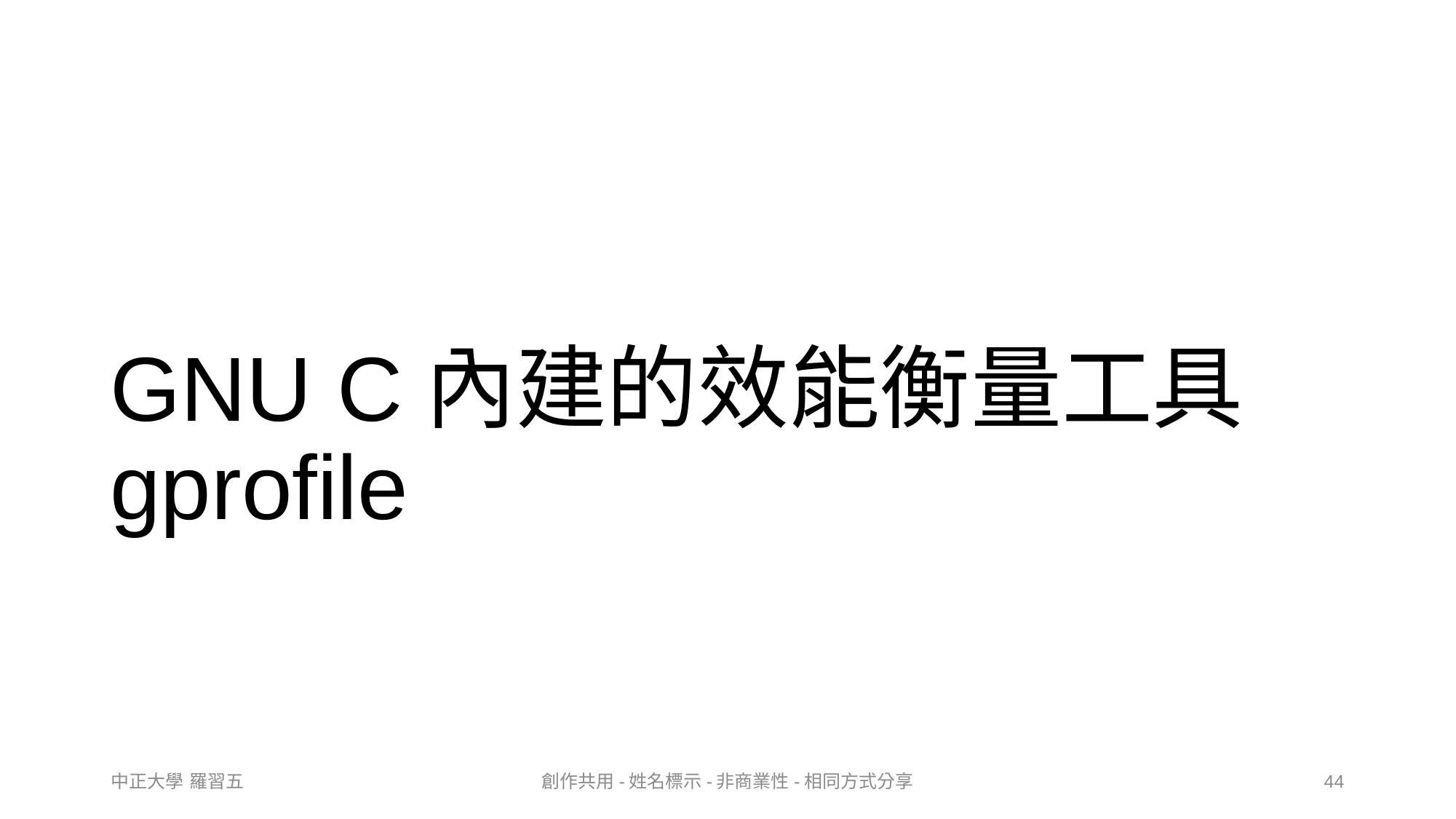

# GNU C內建的效能衡量工具 gprofile

中正大學 羅習五
創作共用-姓名標示-非商業性-相同方式分享
44